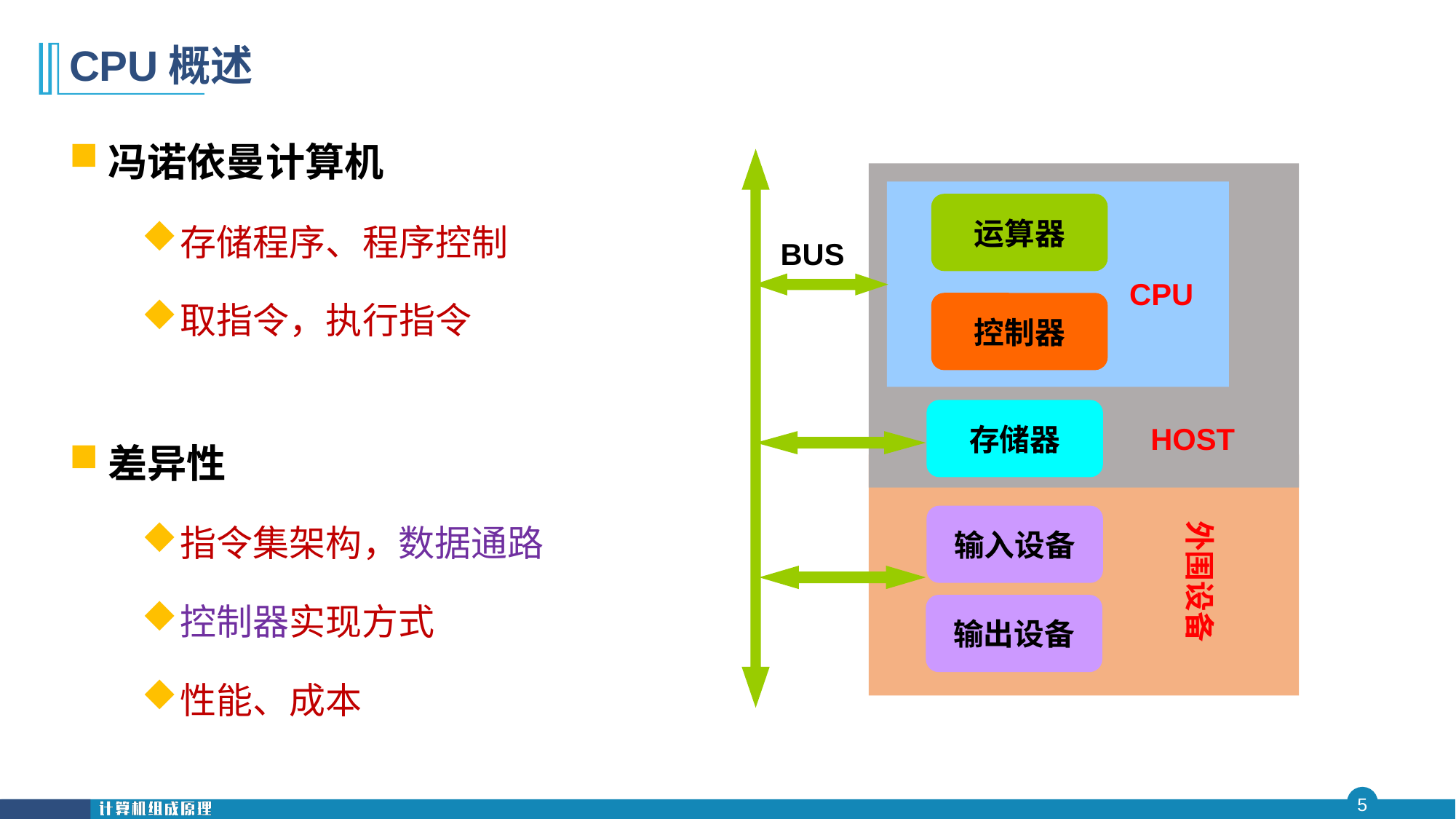

# CPU概述
冯诺依曼计算机
存储程序、程序控制
取指令，执行指令

差异性
指令集架构，数据通路
控制器实现方式
性能、成本

BUS

HOST

CPU
运算器
控制器
存储器

外围设备
输入设备
输出设备